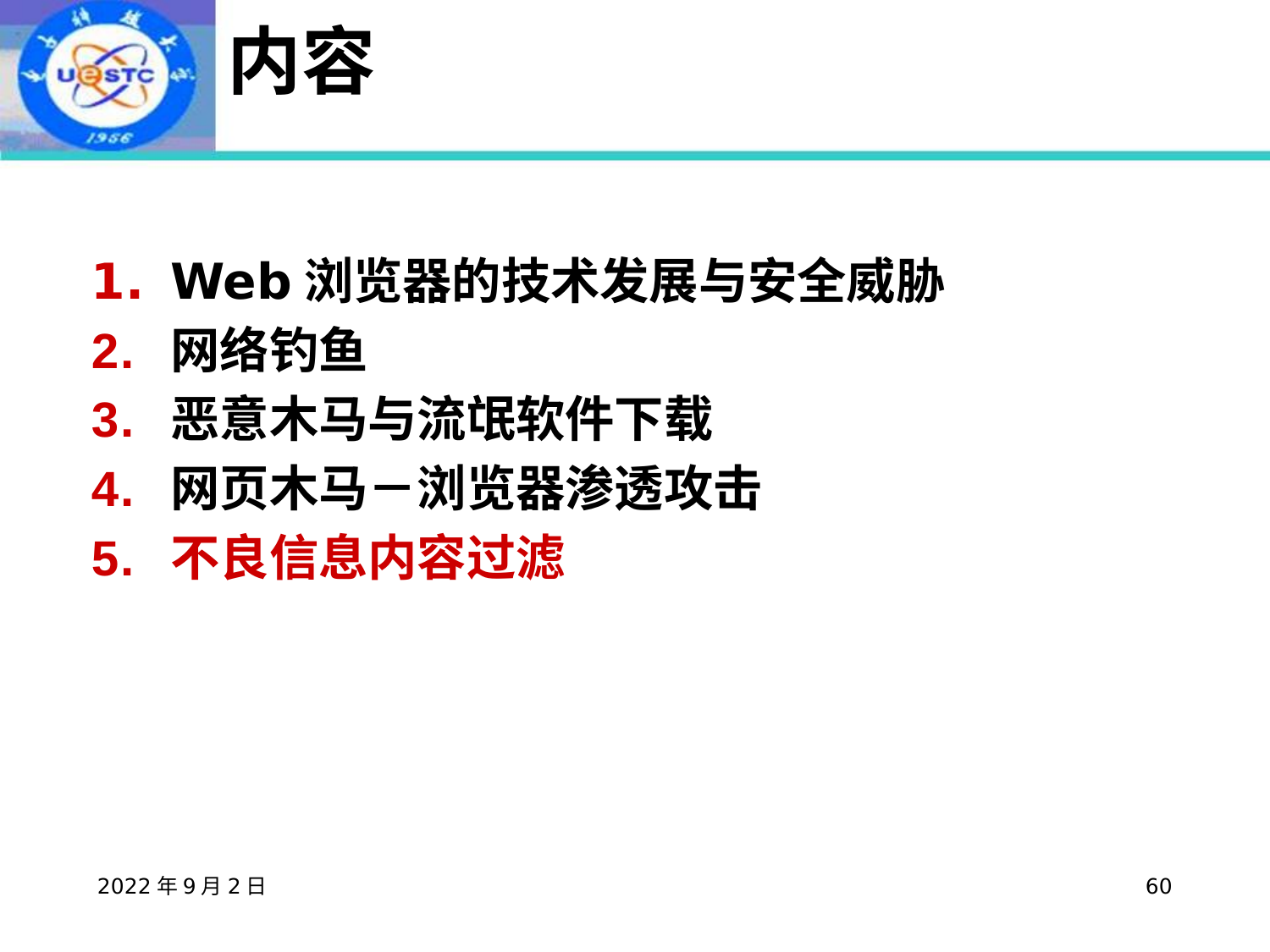

# 内容
Web浏览器的技术发展与安全威胁
网络钓鱼
恶意木马与流氓软件下载
网页木马－浏览器渗透攻击
不良信息内容过滤
2022年9月2日
60